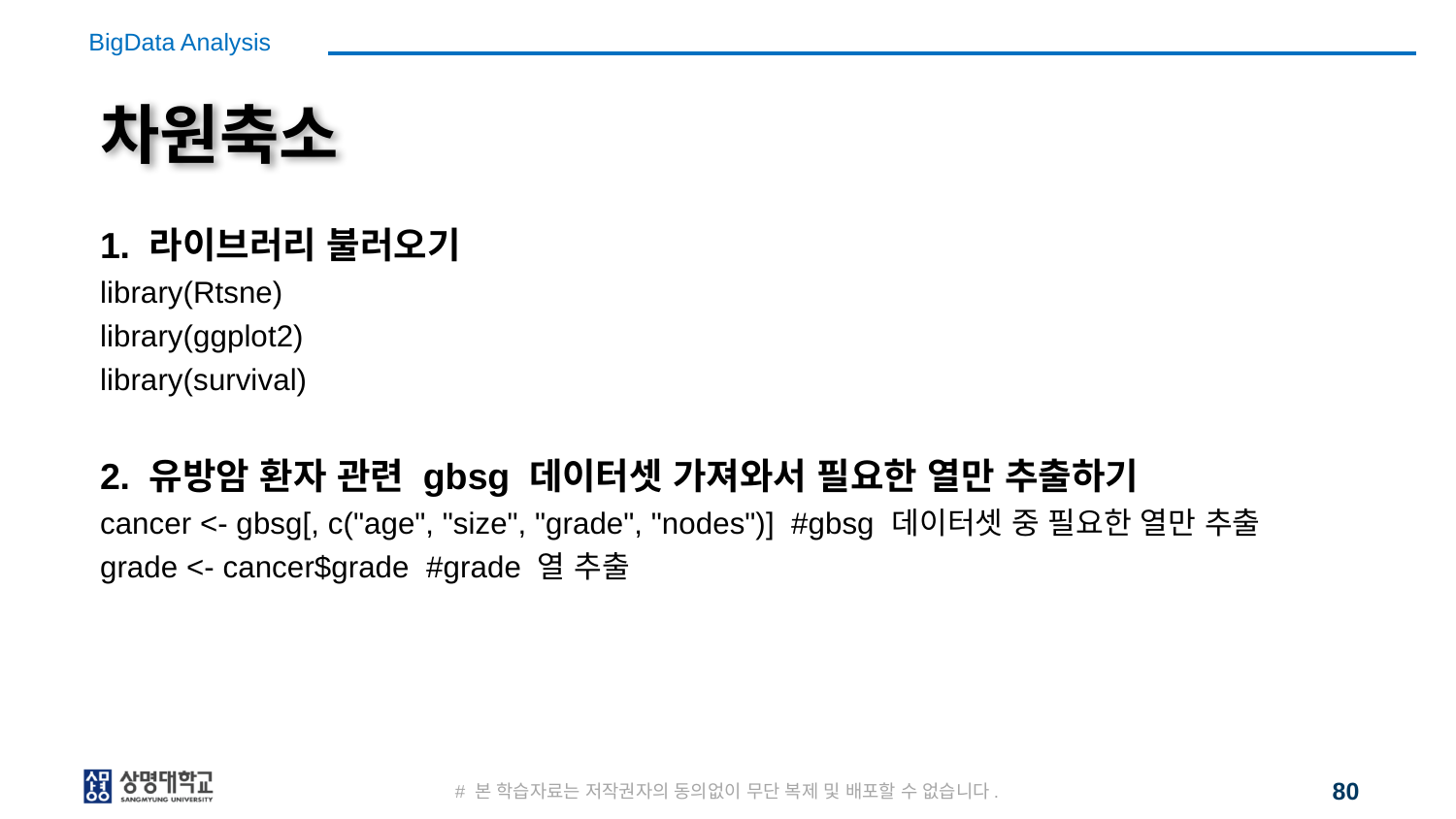

# 차원축소
1. 라이브러리 불러오기
library(Rtsne)
library(ggplot2)
library(survival)

2. 유방암 환자 관련 gbsg 데이터셋 가져와서 필요한 열만 추출하기
cancer <- gbsg[, c("age", "size", "grade", "nodes")]  #gbsg 데이터셋 중 필요한 열만 추출
grade <- cancer$grade  #grade 열 추출
80
# 본 학습자료는 저작권자의 동의없이 무단 복제 및 배포할 수 없습니다.